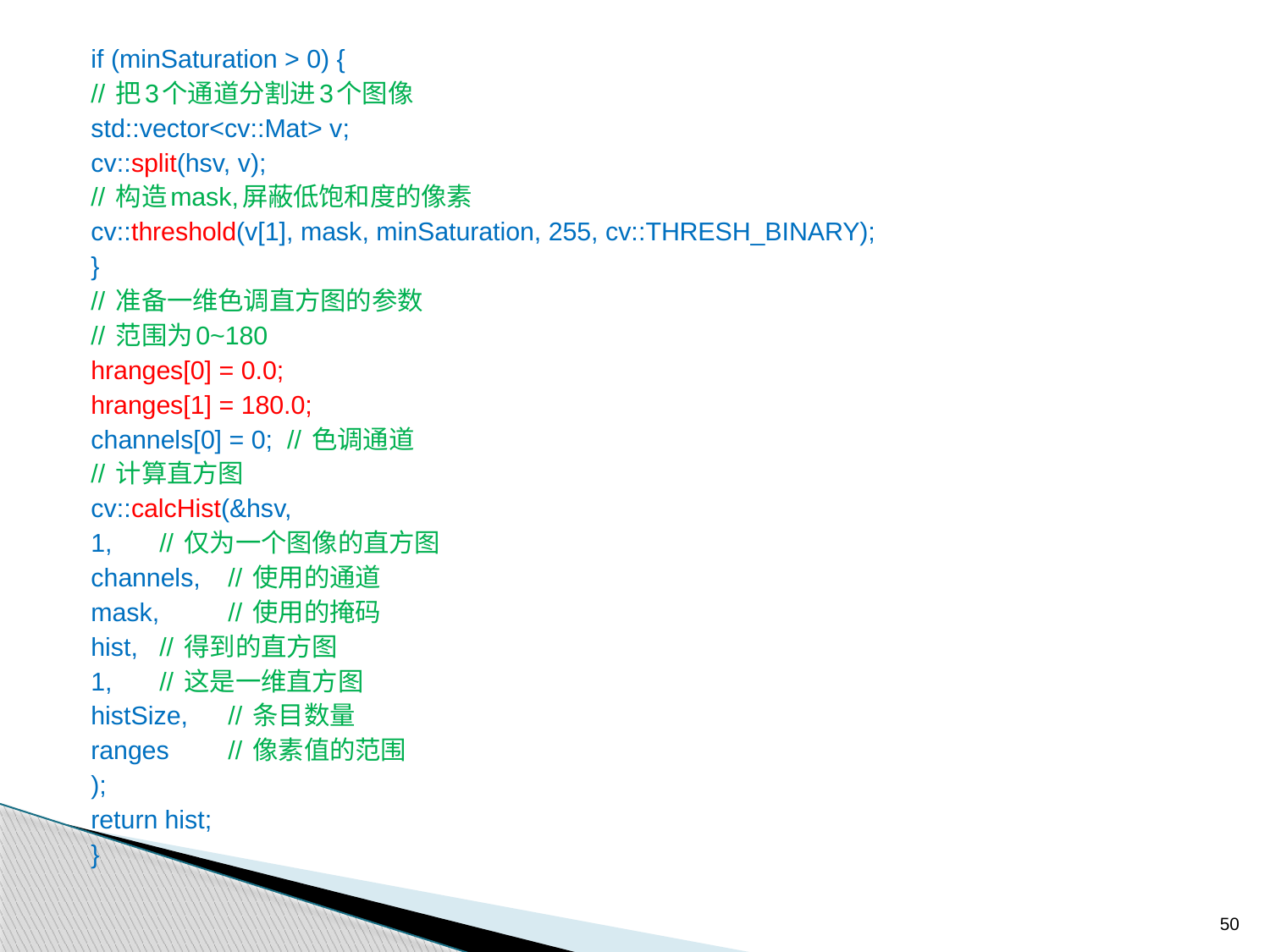

if (minSaturation > 0) {
		// 把3个通道分割进3个图像
		std::vector<cv::Mat> v;
		cv::split(hsv, v);
		// 构造mask,屏蔽低饱和度的像素
		cv::threshold(v[1], mask, minSaturation, 255, cv::THRESH_BINARY);
	}
	// 准备一维色调直方图的参数
	// 范围为0~180
	hranges[0] = 0.0;
	hranges[1] = 180.0;
	channels[0] = 0;  // 色调通道
	// 计算直方图
	cv::calcHist(&hsv,
		1,		// 仅为一个图像的直方图
		channels,		// 使用的通道
		mask,		// 使用的掩码
		hist,		// 得到的直方图
		1,		// 这是一维直方图
		histSize,		// 条目数量
		ranges		// 像素值的范围
	);
	return hist;
}
50